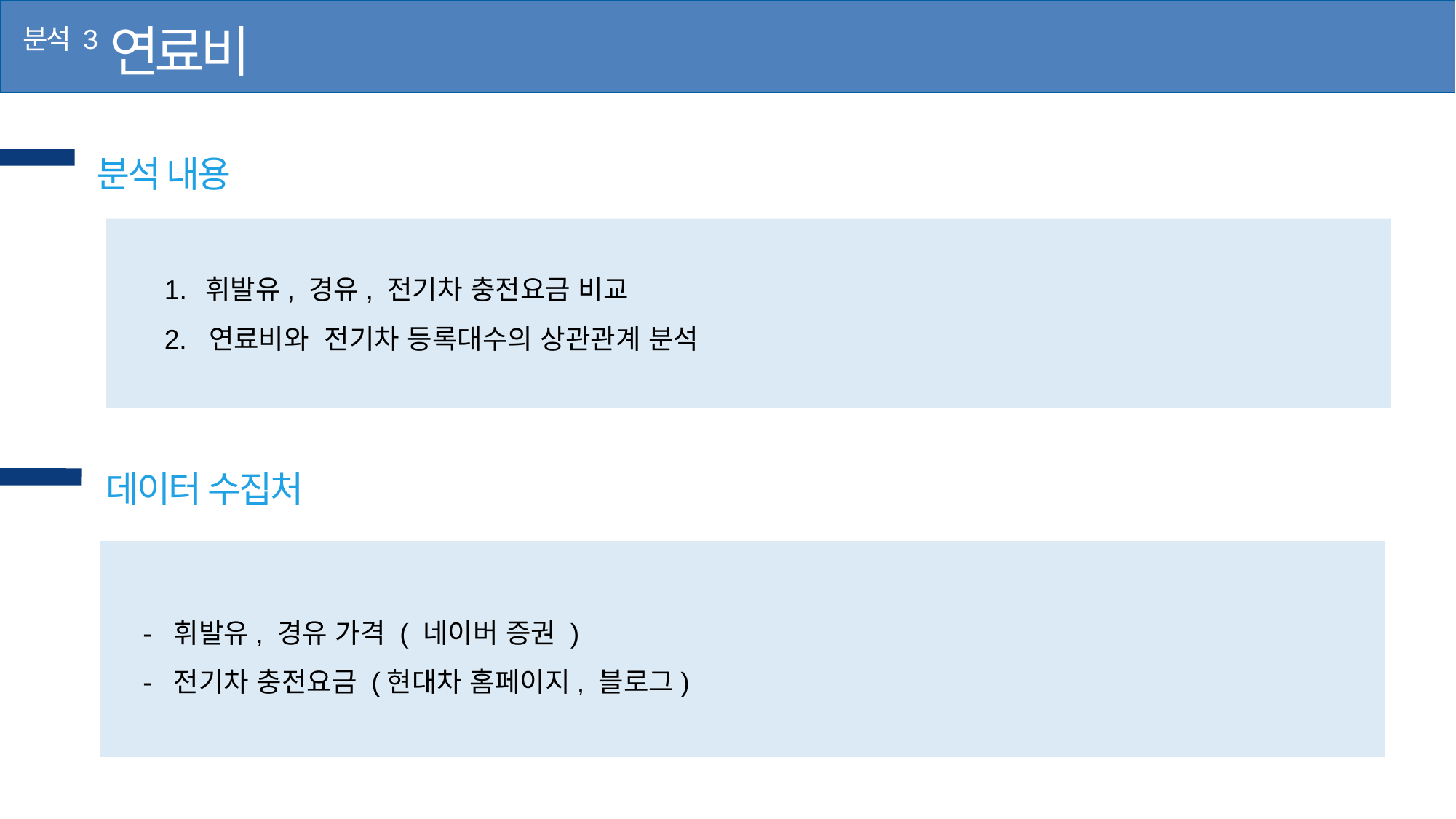

연료비
분석 3
분석 내용

휘발유, 경유, 전기차 충전요금 비교
2.  연료비와  전기차 등록대수의 상관관계 분석
데이터 수집처

-  휘발유, 경유 가격 ( 네이버 증권 )
-  전기차 충전요금 (현대차 홈페이지, 블로그)